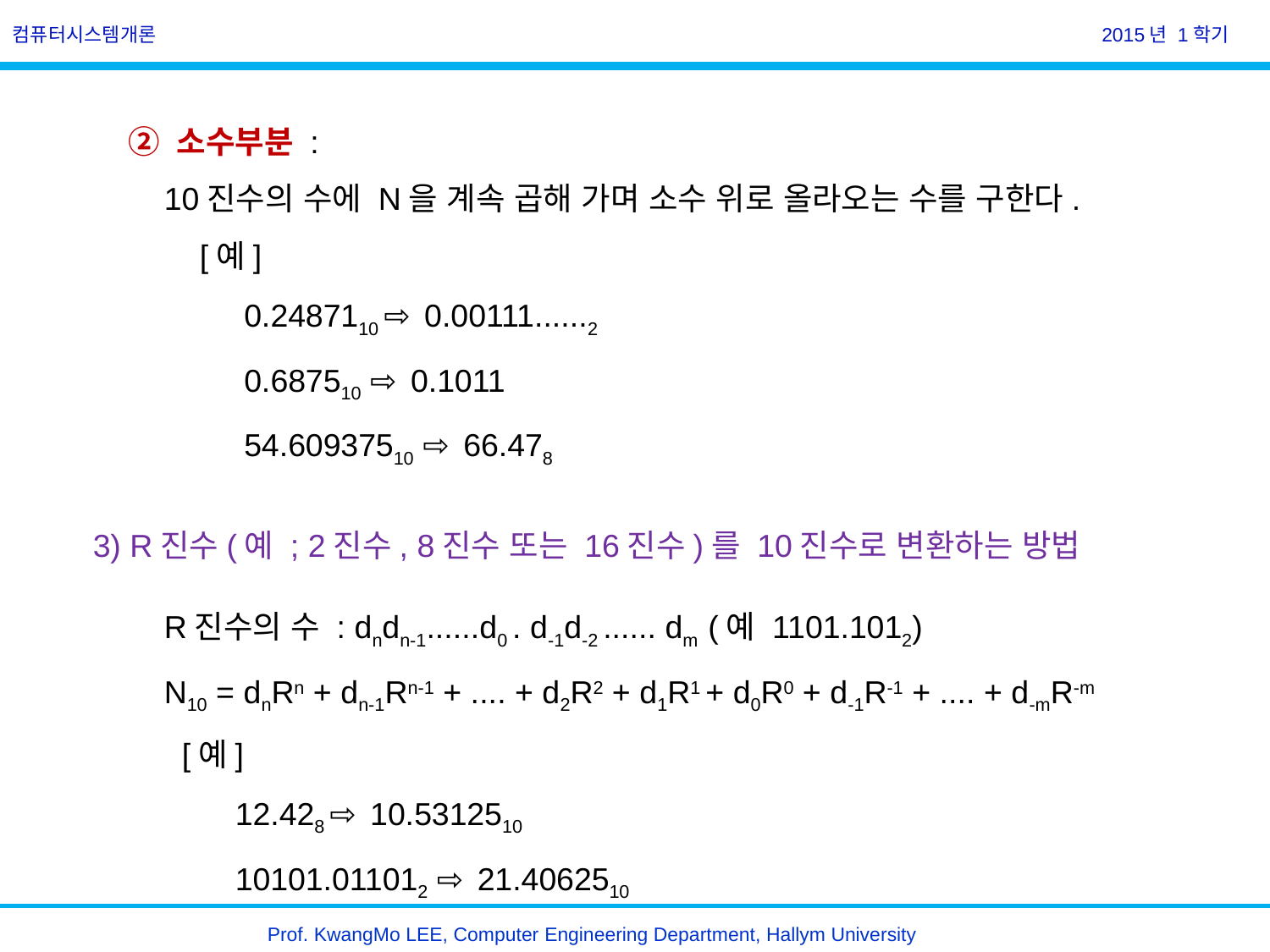

컴퓨터시스템개론
2015년 1학기
        ② 소수부분 :
            10진수의 수에 N을 계속 곱해 가며 소수 위로 올라오는 수를 구한다.
                [예]
                     0.2487110 ⇨ 0.00111......2
                     0.687510 ⇨ 0.1011
                     54.60937510 ⇨ 66.478

    3) R진수(예 ; 2진수, 8진수 또는 16진수)를 10진수로 변환하는 방법
            R진수의 수 : dndn-1......d0 . d-1d-2 ...... dm  (예 1101.1012)
            N10 = dnRn + dn-1Rn-1 + .... + d2R2 + d1R1 + d0R0 + d-1R-1 + .... + d-mR-m
              [예]
                    12.428 ⇨ 10.5312510
                    10101.011012 ⇨ 21.4062510
Prof. KwangMo LEE, Computer Engineering Department, Hallym University